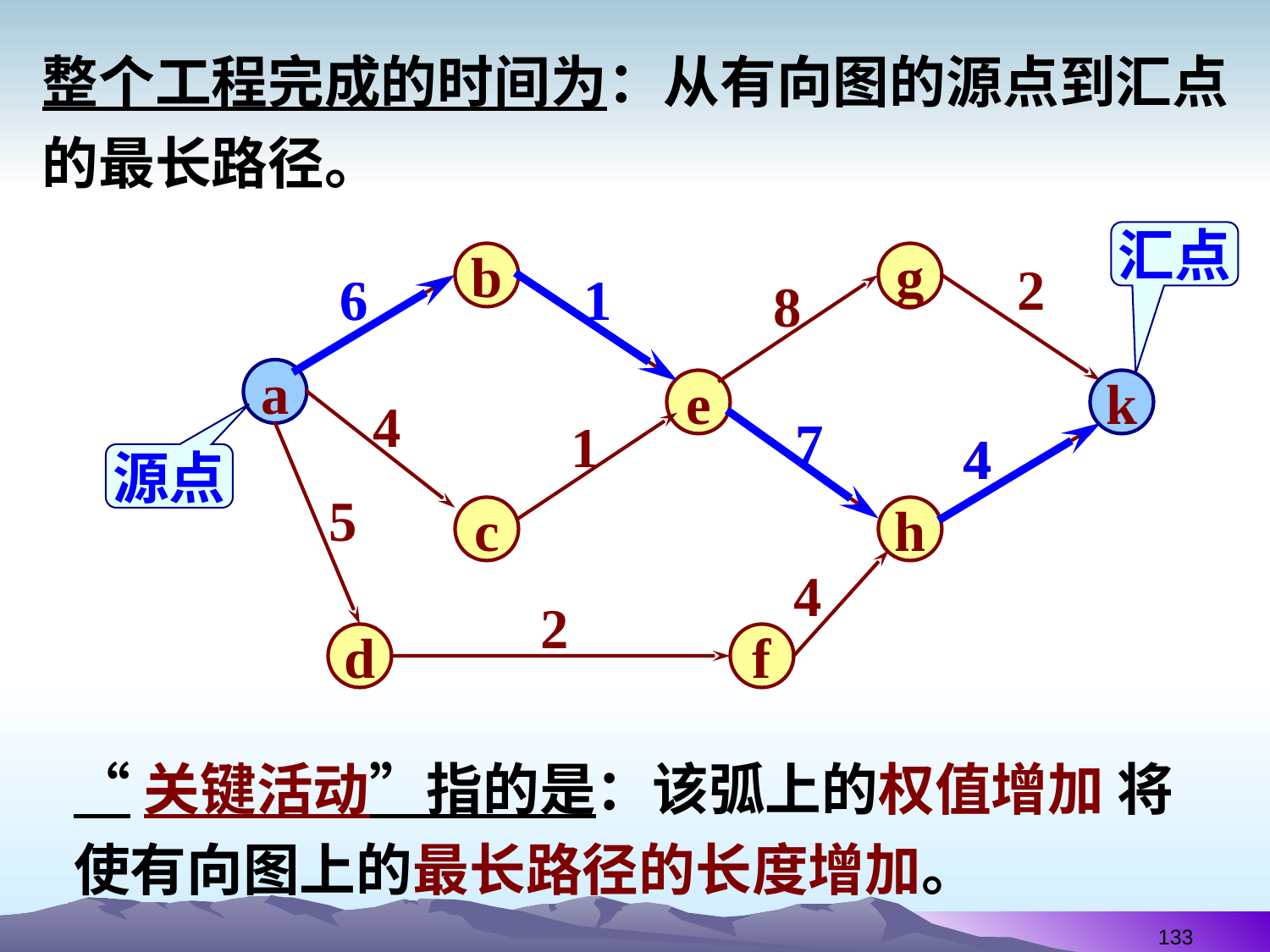

整个工程完成的时间为：从有向图的源点到汇点的最长路径。
汇点
b
g
2
6
6
1
1
8

a
e
k
4

7
7
1

4
4

源点
5
c
h

4
2
d
f

“关键活动”指的是：该弧上的权值增加 将使有向图上的最长路径的长度增加。
133